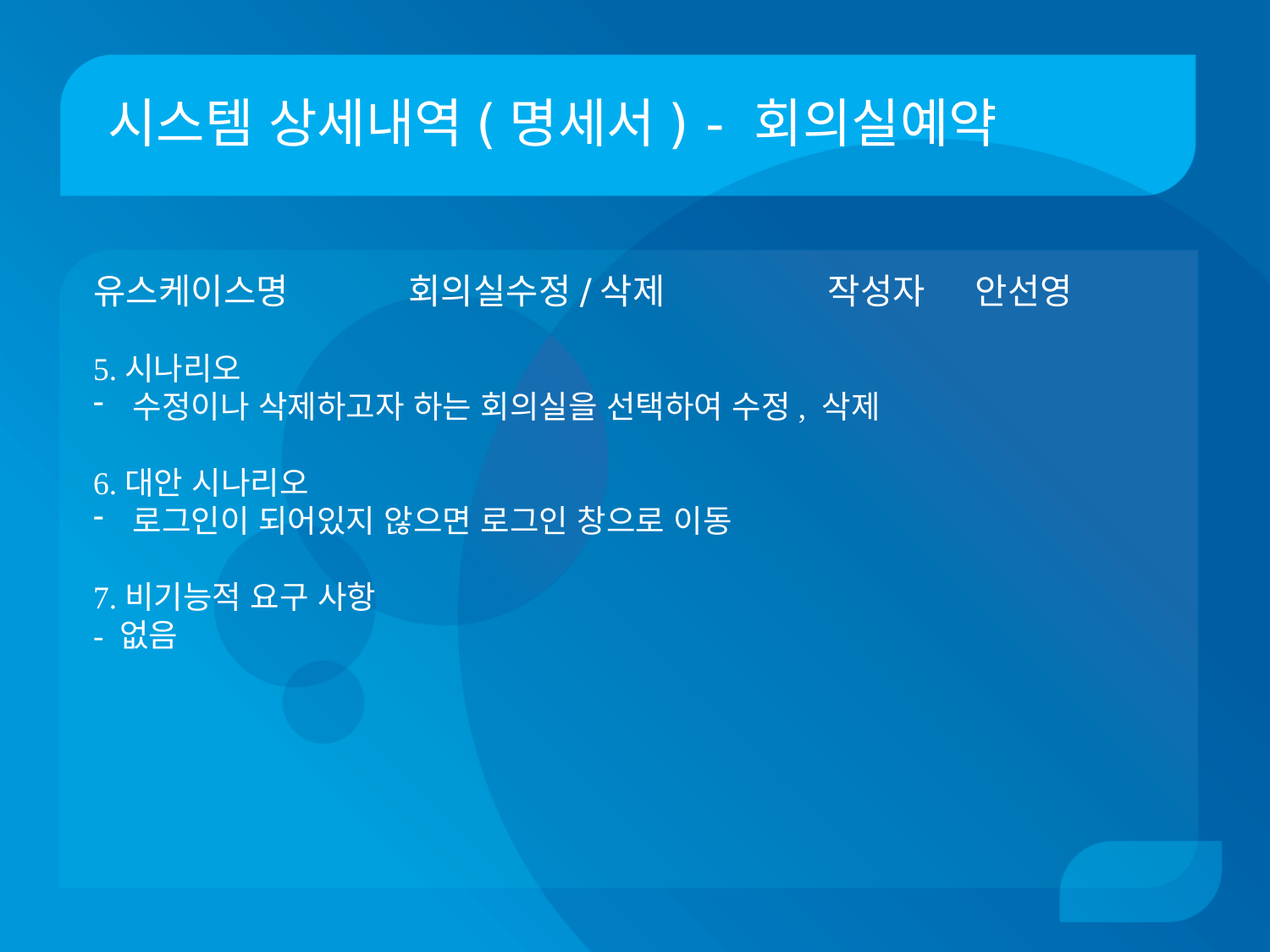

# 시스템 상세내역(명세서) - 회의실예약
유스케이스명            회의실수정/삭제	          작성자     안선영
5.시나리오
수정이나 삭제하고자 하는 회의실을 선택하여 수정, 삭제

6.대안 시나리오
로그인이 되어있지 않으면 로그인 창으로 이동

7.비기능적 요구 사항
- 없음